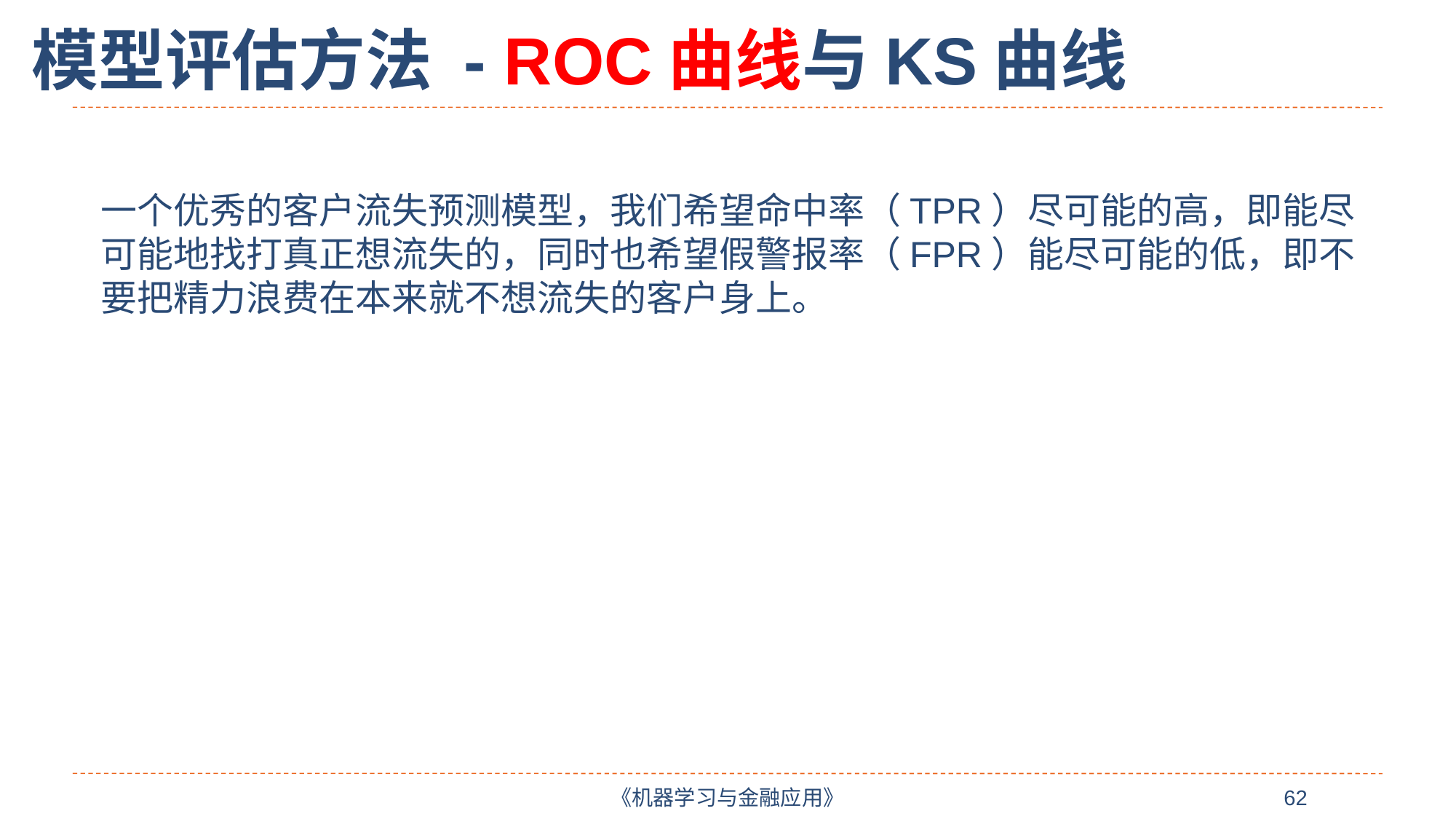

模型评估方法 - ROC曲线与KS曲线

一个优秀的客户流失预测模型，我们希望命中率（TPR）尽可能的高，即能尽可能地找打真正想流失的，同时也希望假警报率（FPR）能尽可能的低，即不要把精力浪费在本来就不想流失的客户身上。